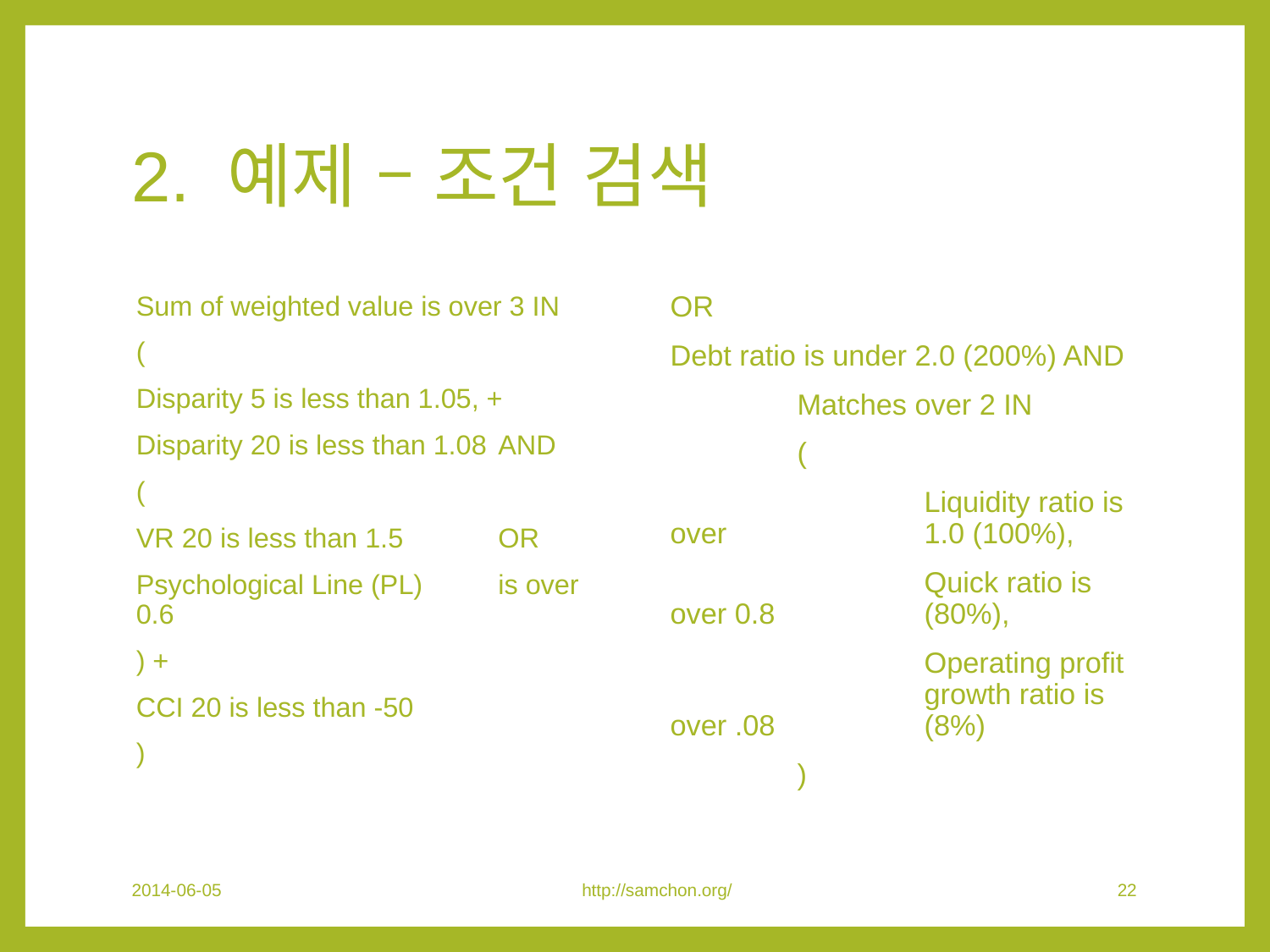

# 2. 예제 – 조건 검색
Sum of weighted value is over 3 IN
(
	Disparity 5 is less than 1.05, +
	Disparity 20 is less than 1.08 	AND
	(
		VR 20 is less than 1.5 		OR
		Psychological Line (PL) 		is over 0.6
	) +
	CCI 20 is less than -50
)

OR
Debt ratio is under 2.0 (200%) AND
	Matches over 2 IN
	(
		Liquidity ratio is over 		1.0 (100%),
		Quick ratio is over 0.8 		(80%),
		Operating profit 		growth ratio is over .08 		(8%)
	)

2014-06-05
http://samchon.org/
22